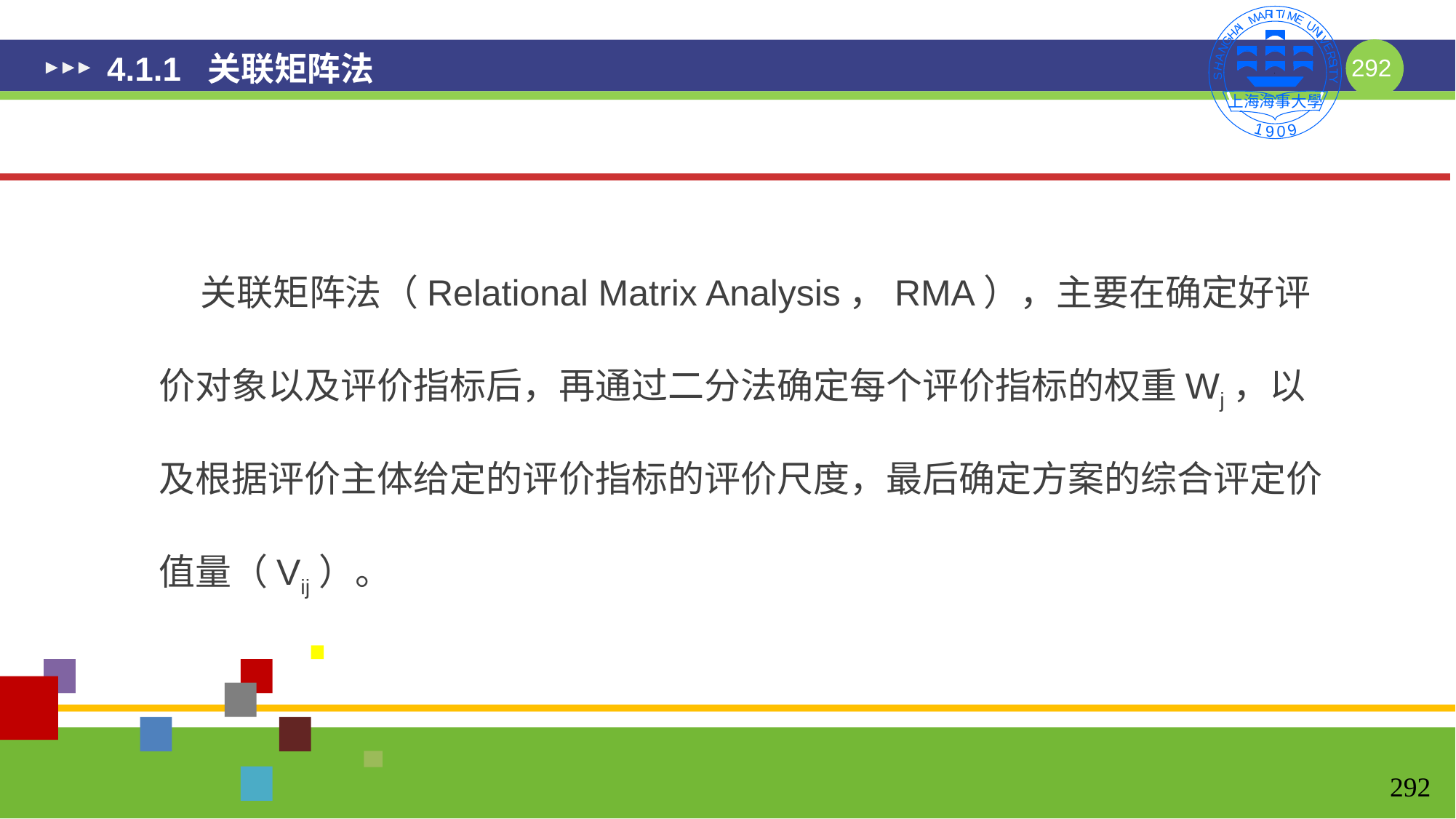

# 4.1.1  关联矩阵法

    关联矩阵法（Relational Matrix Analysis，RMA），主要在确定好评价对象以及评价指标后，再通过二分法确定每个评价指标的权重Wj，以及根据评价主体给定的评价指标的评价尺度，最后确定方案的综合评定价值量（Vij）。

292

292